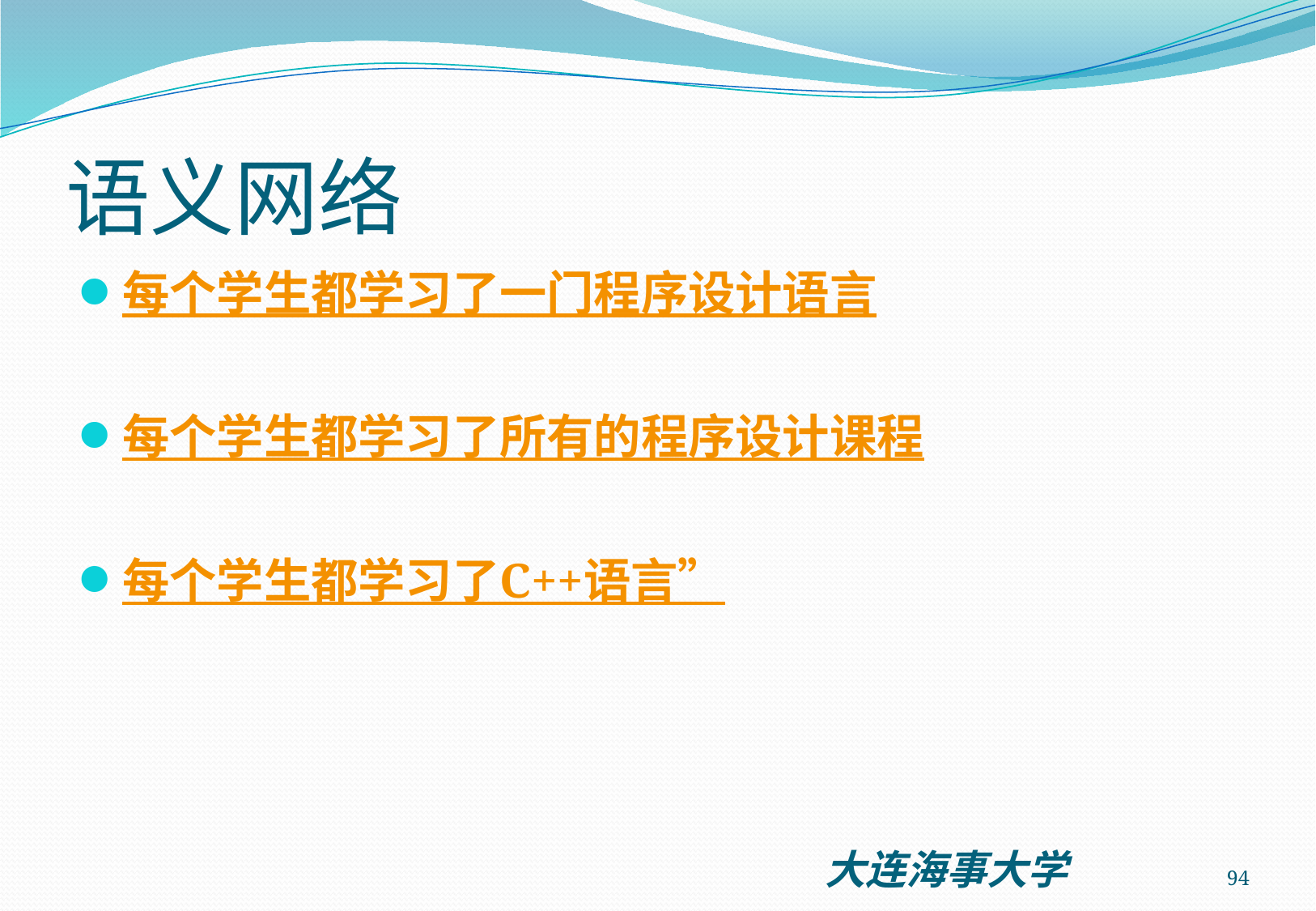

# 语义网络
每个学生都学习了一门程序设计语言

每个学生都学习了所有的程序设计课程

每个学生都学习了C++语言”

94